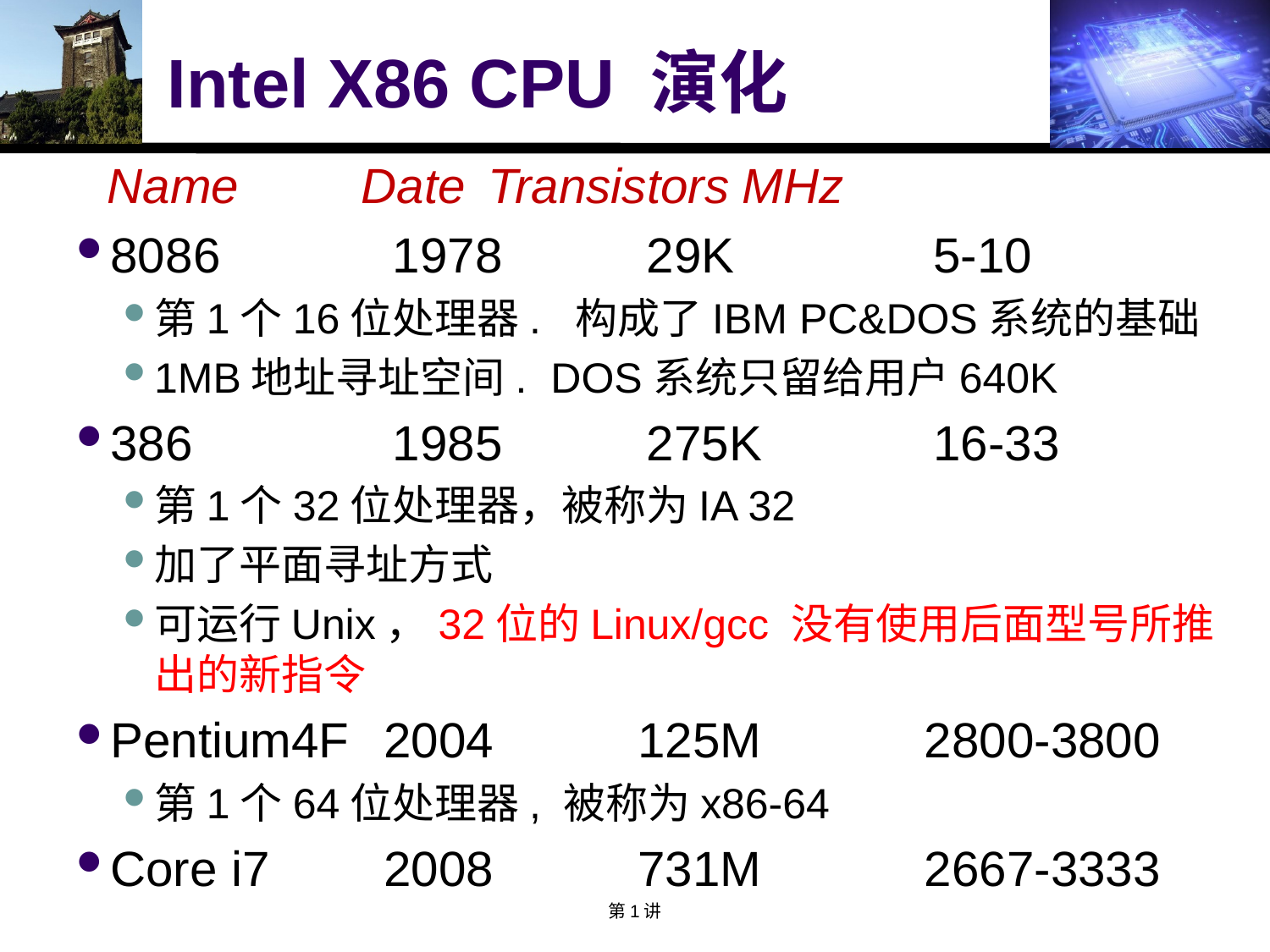

# Intel X86 CPU 演化
	Name	Date	Transistors	MHz
8086	1978	29K	5-10
第1个16位处理器.  构成了IBM PC&DOS系统的基础
1MB地址寻址空间.  DOS系统只留给用户640K
386	1985	275K	16-33
第1个32位处理器，被称为IA 32
加了平面寻址方式
可运行Unix，32位的Linux/gcc 没有使用后面型号所推出的新指令
Pentium4F 	2004	125M	2800-3800
第1个64位处理器, 被称为x86-64
Core i7	2008	731M	2667-3333

第1讲
36